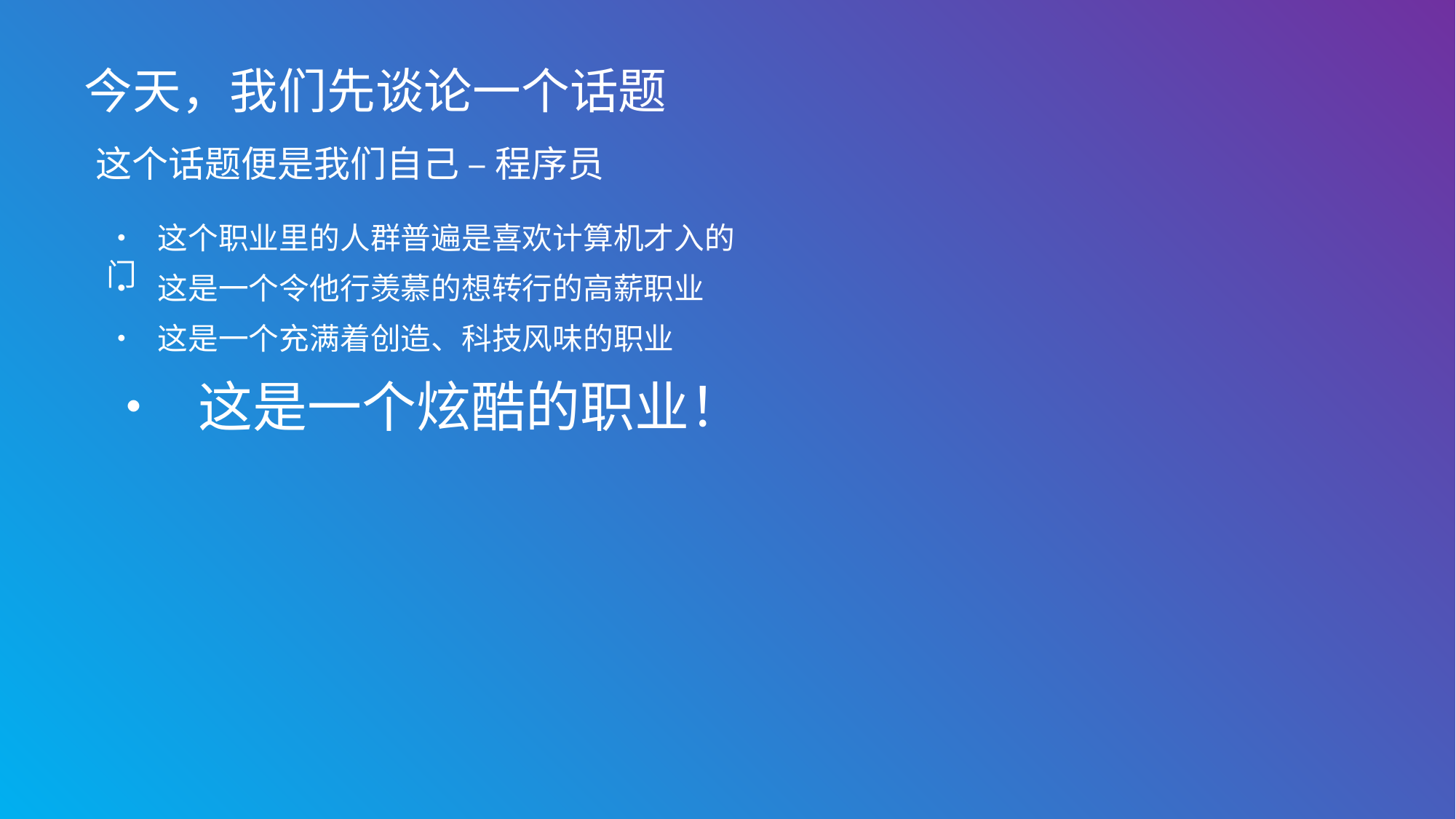

今天，我们先谈论一个话题
 这个话题便是我们自己 – 程序员
•  这个职业里的人群普遍是喜欢计算机才入的门
•  这是一个令他行羡慕的想转行的高薪职业
•  这是一个充满着创造、科技风味的职业
•  这是一个炫酷的职业！
程序员牛逼！         炫酷如我，代码如风!           c/c++天下第一！	程序员万岁！                     抱歉，我用汇编上分🤭
		  PHP天下第一！                                   我的代码最骚气！
     java天下第一 ！	C#天下第一！
    Js无敌天下！                         人生苦短，我用Python